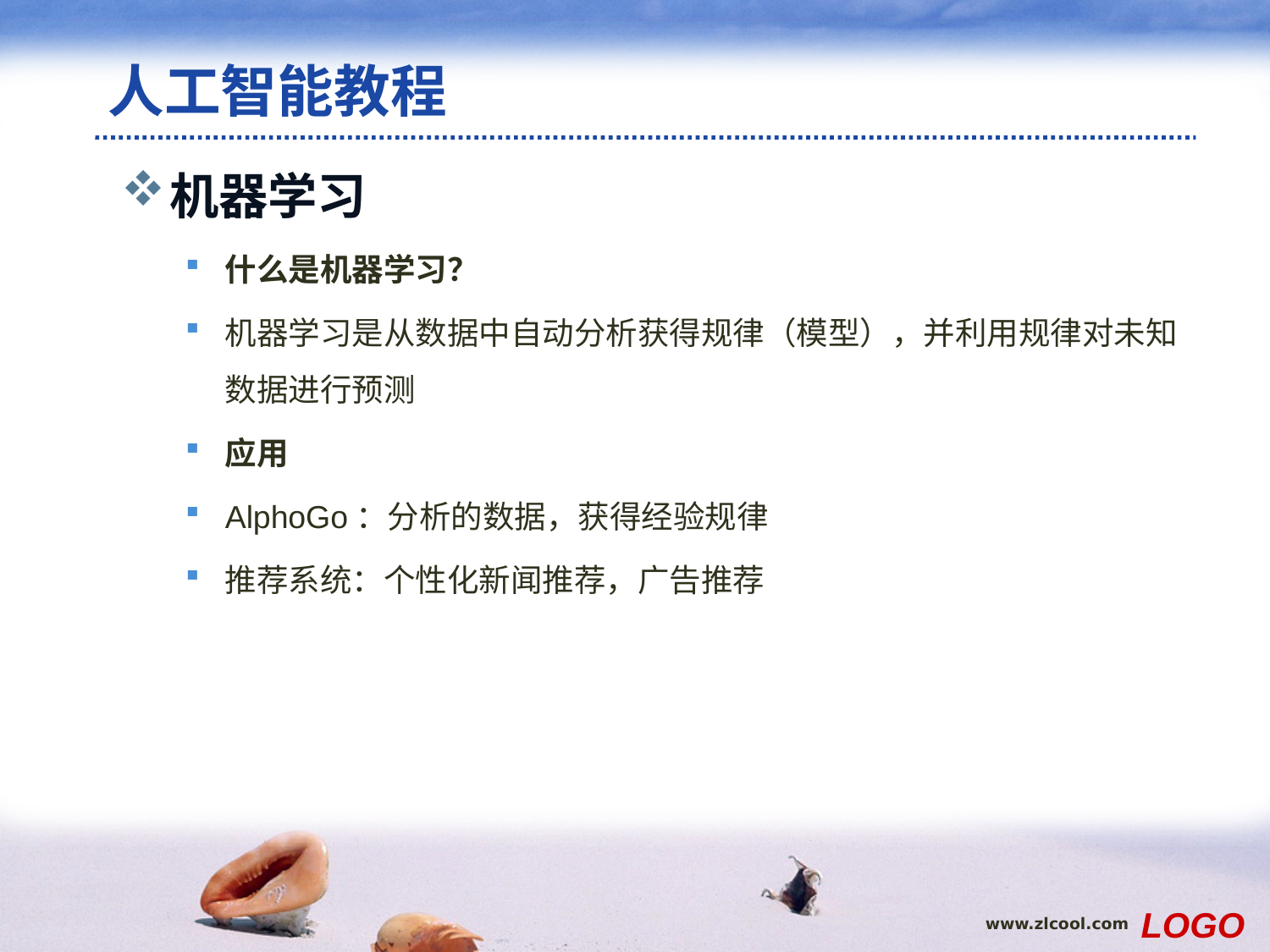

# 人工智能教程
机器学习
什么是机器学习？
机器学习是从数据中自动分析获得规律（模型），并利用规律对未知数据进行预测
应用
AlphoGo：分析的数据，获得经验规律
推荐系统：个性化新闻推荐，广告推荐

范例
LOGO
www.zlcool.com